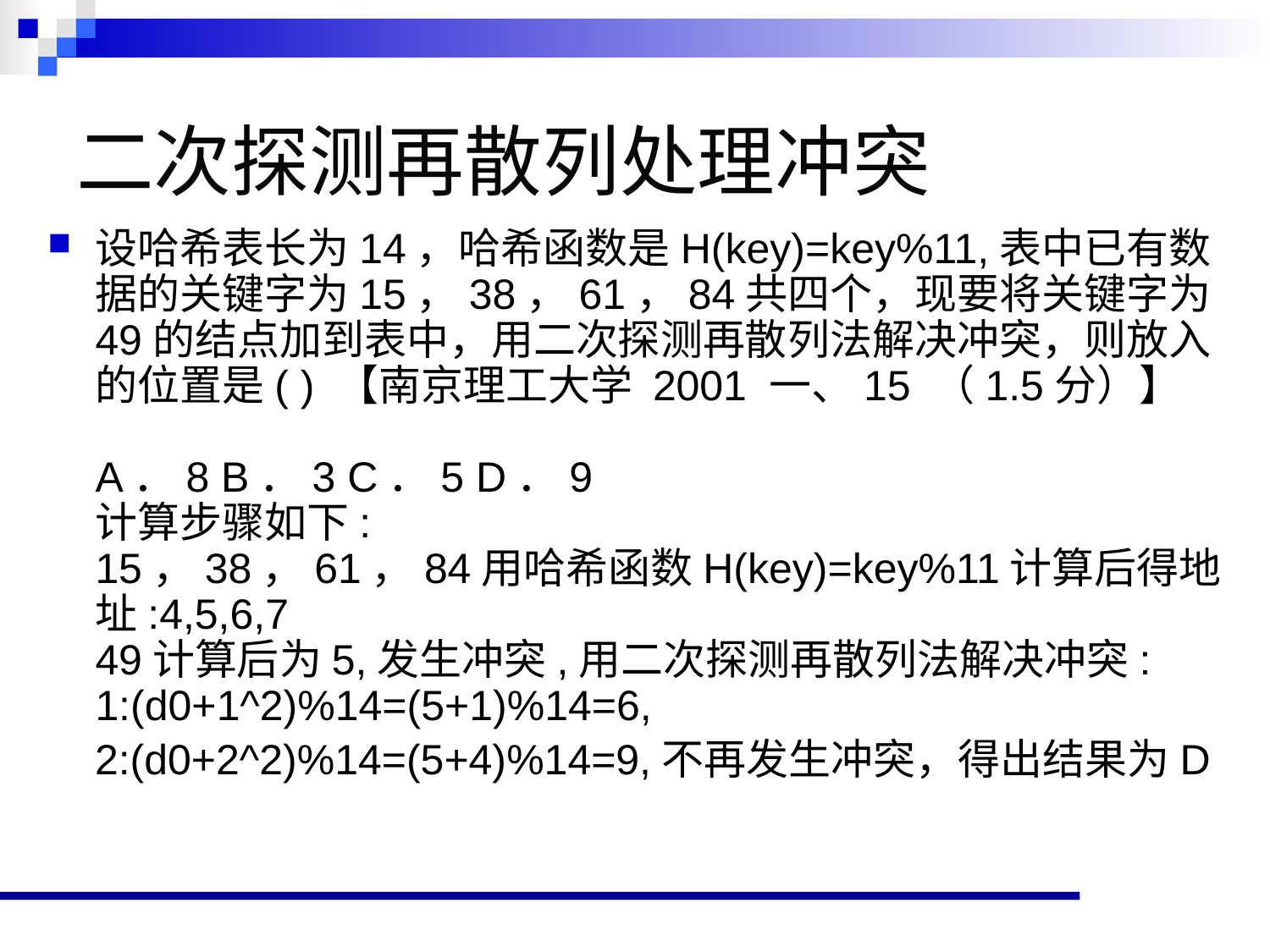

# 二次探测再散列处理冲突
设哈希表长为14，哈希函数是H(key)=key%11,表中已有数据的关键字为15，38，61，84共四个，现要将关键字为49的结点加到表中，用二次探测再散列法解决冲突，则放入的位置是( ) 【南京理工大学 2001 一、15 （1.5分）】
A．8 B．3 C．5 D．9
计算步骤如下:
15，38，61，84用哈希函数H(key)=key%11计算后得地址:4,5,6,7
49计算后为5,发生冲突,用二次探测再散列法解决冲突:
1:(d0+1^2)%14=(5+1)%14=6,
    2:(d0+2^2)%14=(5+4)%14=9,不再发生冲突，得出结果为D